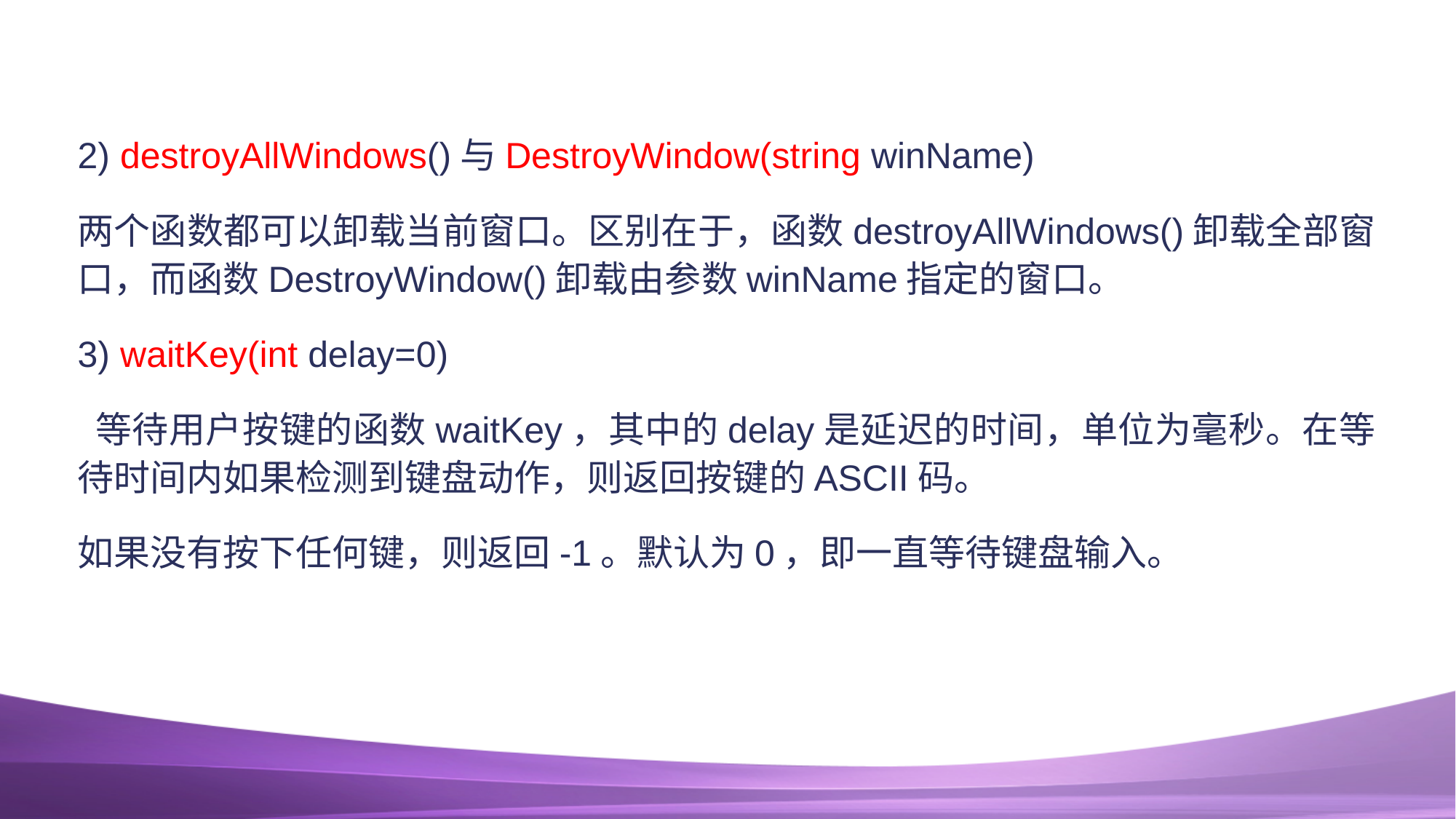

#
2) destroyAllWindows()与DestroyWindow(string winName)
两个函数都可以卸载当前窗口。区别在于，函数destroyAllWindows()卸载全部窗口，而函数DestroyWindow()卸载由参数winName指定的窗口。
3) waitKey(int delay=0)
 等待用户按键的函数waitKey，其中的delay是延迟的时间，单位为毫秒。在等待时间内如果检测到键盘动作，则返回按键的ASCII码。
如果没有按下任何键，则返回-1。默认为0，即一直等待键盘输入。